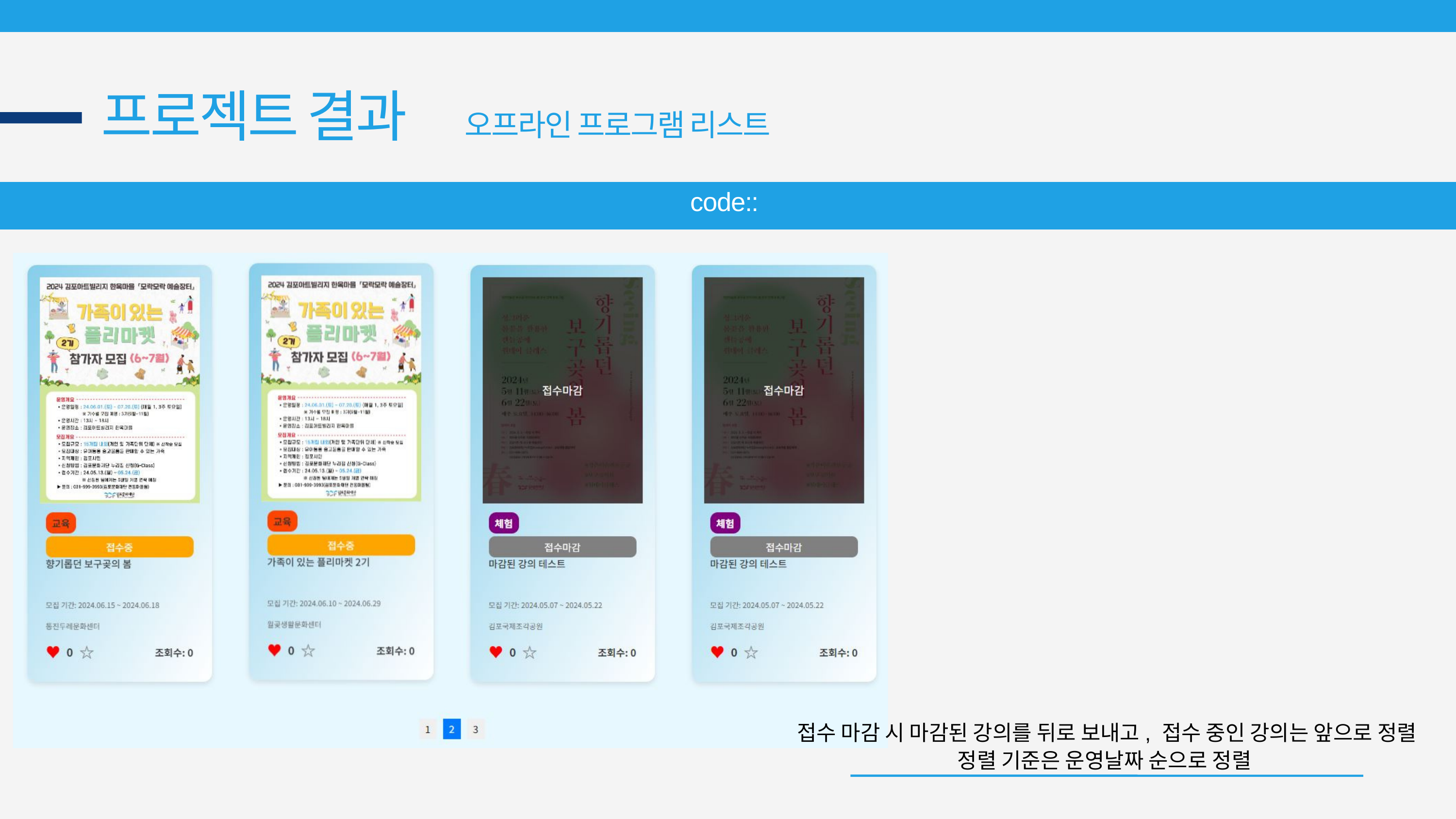

프로젝트 결과
오프라인 프로그램 리스트

code::

접수 마감 시 마감된 강의를 뒤로 보내고, 접수 중인 강의는 앞으로 정렬
정렬 기준은 운영날짜 순으로 정렬